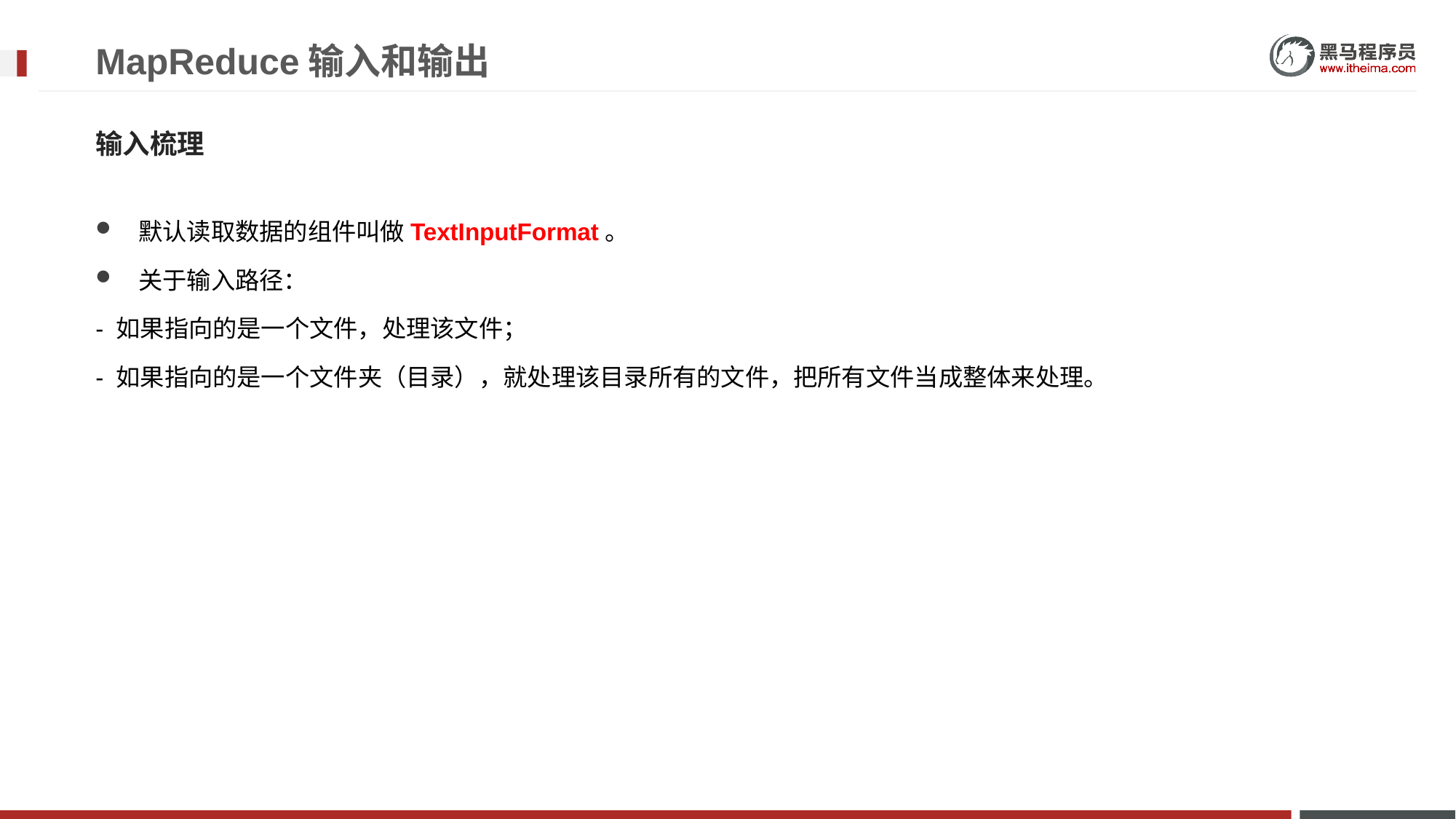

# MapReduce输入和输出
输入梳理
默认读取数据的组件叫做TextInputFormat。
关于输入路径：
- 如果指向的是一个文件，处理该文件；
- 如果指向的是一个文件夹（目录），就处理该目录所有的文件，把所有文件当成整体来处理。